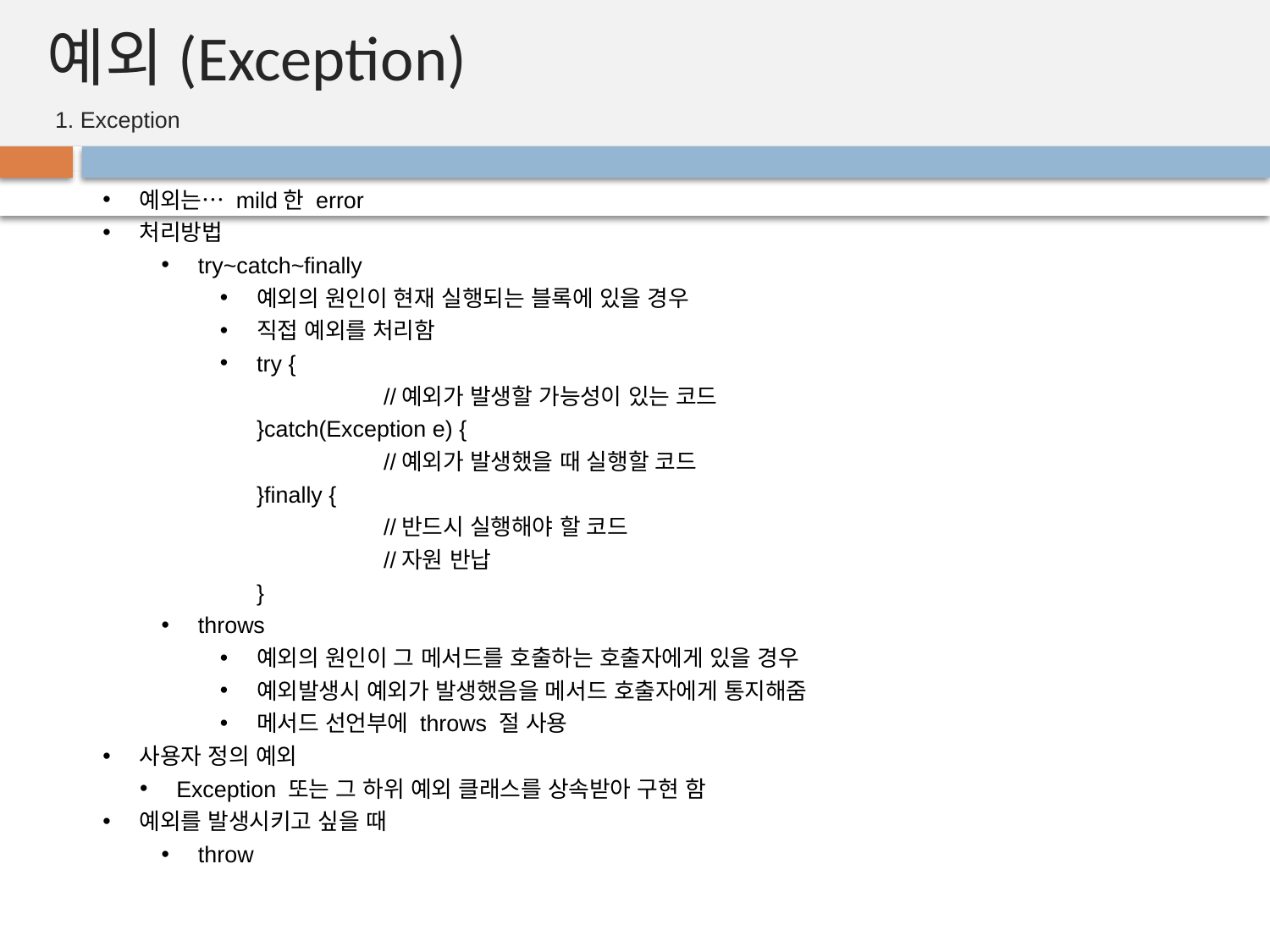

# 예외(Exception)
1. Exception
예외는… mild한 error
처리방법
try~catch~finally
예외의 원인이 현재 실행되는 블록에 있을 경우
직접 예외를 처리함
try {
	//예외가 발생할 가능성이 있는 코드
}catch(Exception e) {
	//예외가 발생했을 때 실행할 코드
}finally {
	//반드시 실행해야 할 코드
	//자원 반납
}
throws
예외의 원인이 그 메서드를 호출하는 호출자에게 있을 경우
예외발생시 예외가 발생했음을 메서드 호출자에게 통지해줌
메서드 선언부에 throws 절 사용
사용자 정의 예외
Exception 또는 그 하위 예외 클래스를 상속받아 구현 함
예외를 발생시키고 싶을 때
throw